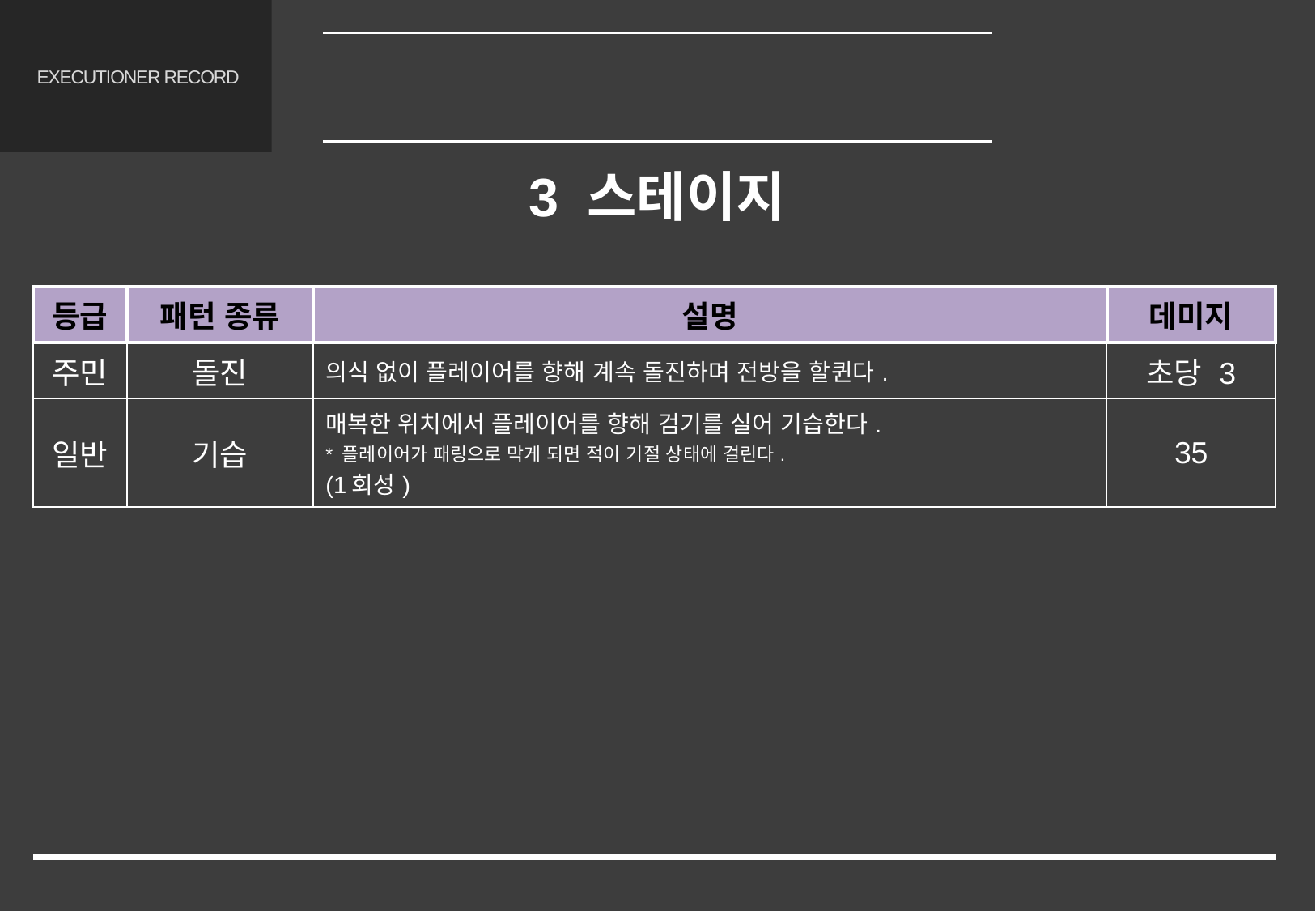

레벨 디자인
4.4 맵
# EXECUTIONER RECORD
3 스테이지
| 등급 | 패턴 종류 | 설명 | 데미지 |
| --- | --- | --- | --- |
| 주민 | 돌진 | 의식 없이 플레이어를 향해 계속 돌진하며 전방을 할퀸다. | 초당 3 |
| 일반 | 기습 | 매복한 위치에서 플레이어를 향해 검기를 실어 기습한다. \* 플레이어가 패링으로 막게 되면 적이 기절 상태에 걸린다. (1회성) | 35 |
51/65